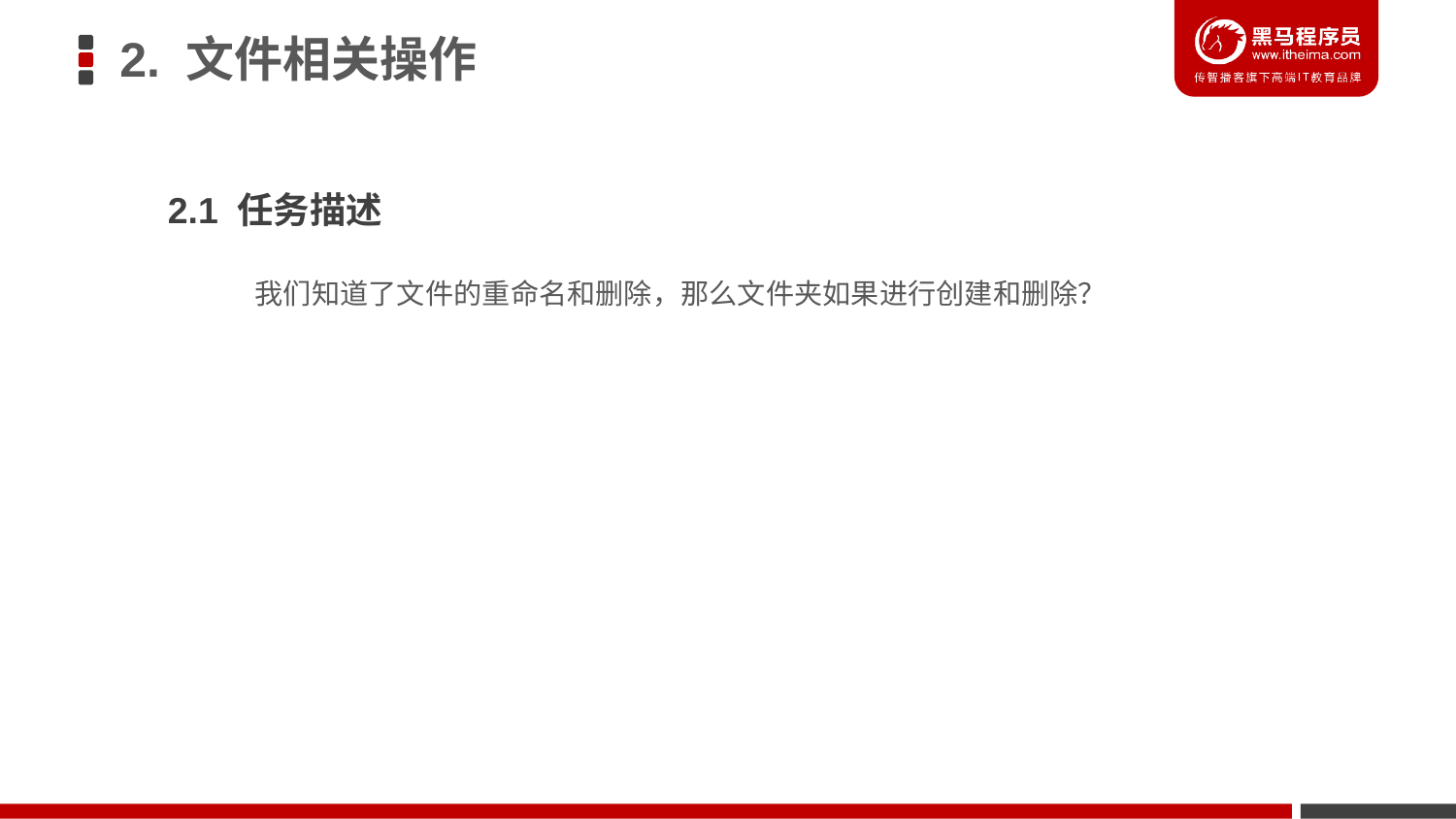

2. 文件相关操作
 2.1 任务描述
我们知道了文件的重命名和删除，那么文件夹如果进行创建和删除？